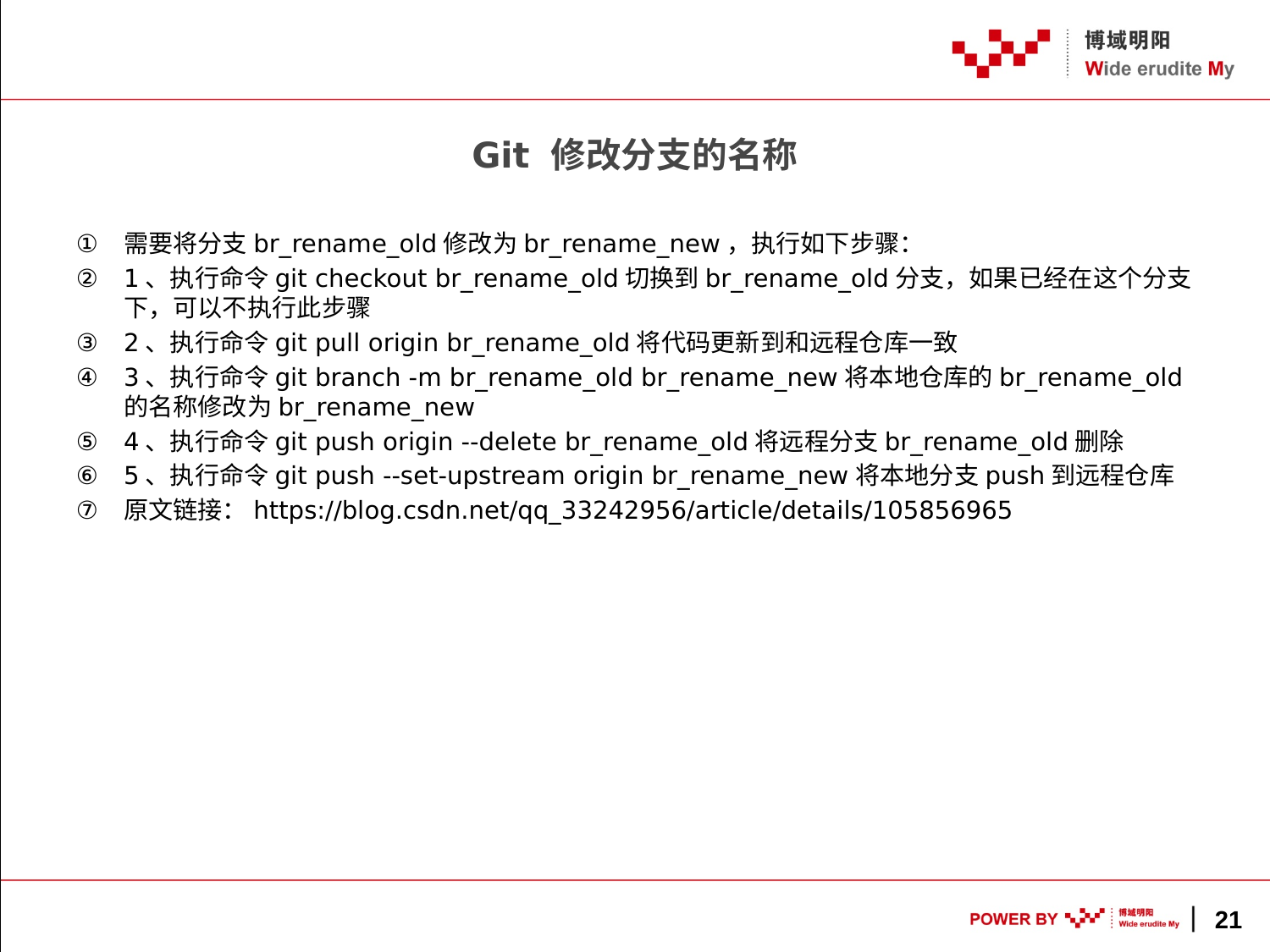

# Git 修改分支的名称
需要将分支br_rename_old修改为br_rename_new，执行如下步骤：
1、执行命令git checkout br_rename_old切换到br_rename_old分支，如果已经在这个分支下，可以不执行此步骤
2、执行命令git pull origin br_rename_old将代码更新到和远程仓库一致
3、执行命令git branch -m br_rename_old br_rename_new将本地仓库的br_rename_old的名称修改为br_rename_new
4、执行命令git push origin --delete br_rename_old将远程分支br_rename_old删除
5、执行命令git push --set-upstream origin br_rename_new将本地分支push到远程仓库
原文链接：https://blog.csdn.net/qq_33242956/article/details/105856965

21